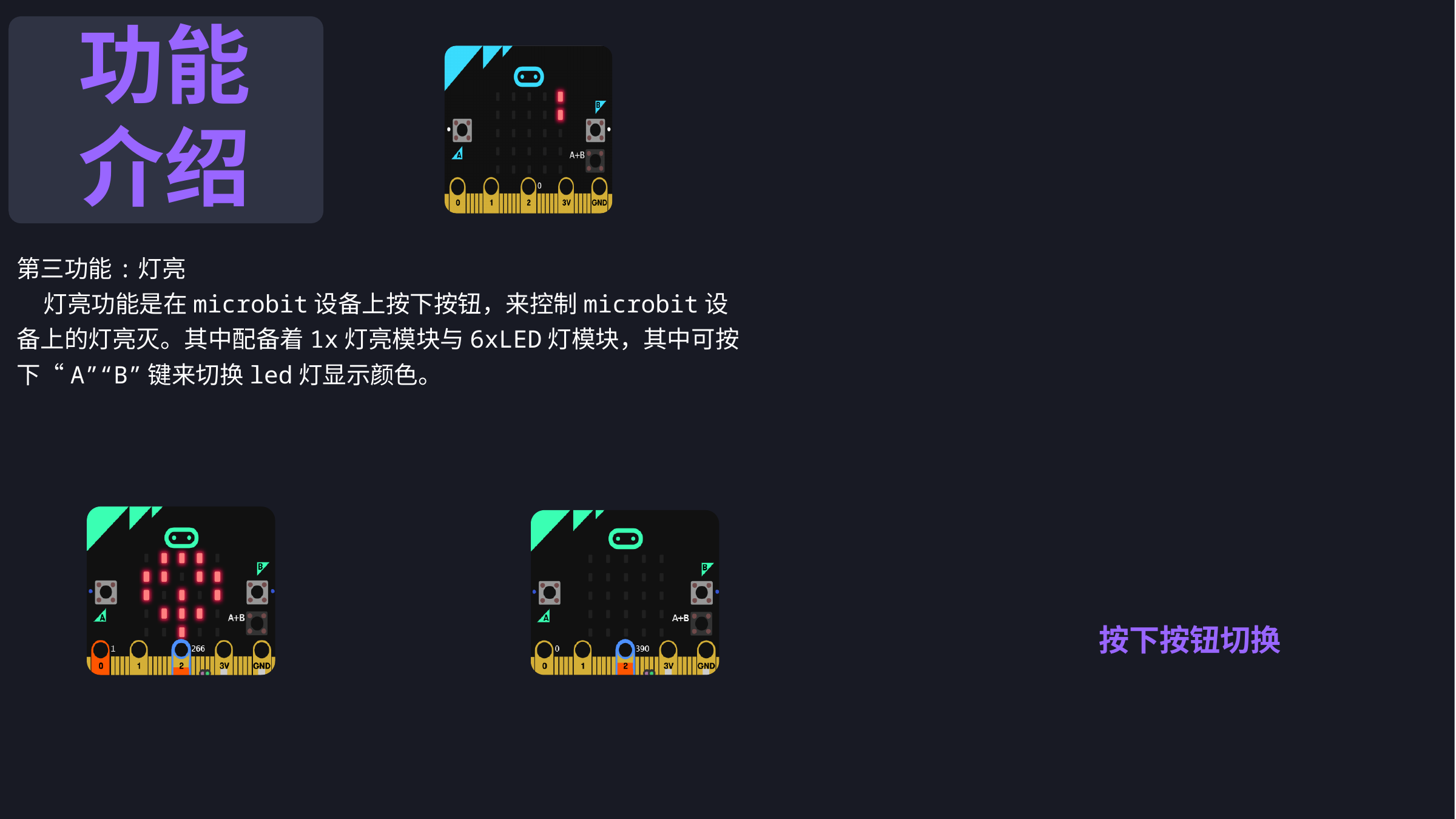

功能
介绍

第三功能:灯亮
    灯亮功能是在microbit设备上按下按钮，来控制microbit设备上的灯亮灭。其中配备着1x灯亮模块与6xLED灯模块，其中可按下“A”“B”键来切换led灯显示颜色。

按下按钮切换